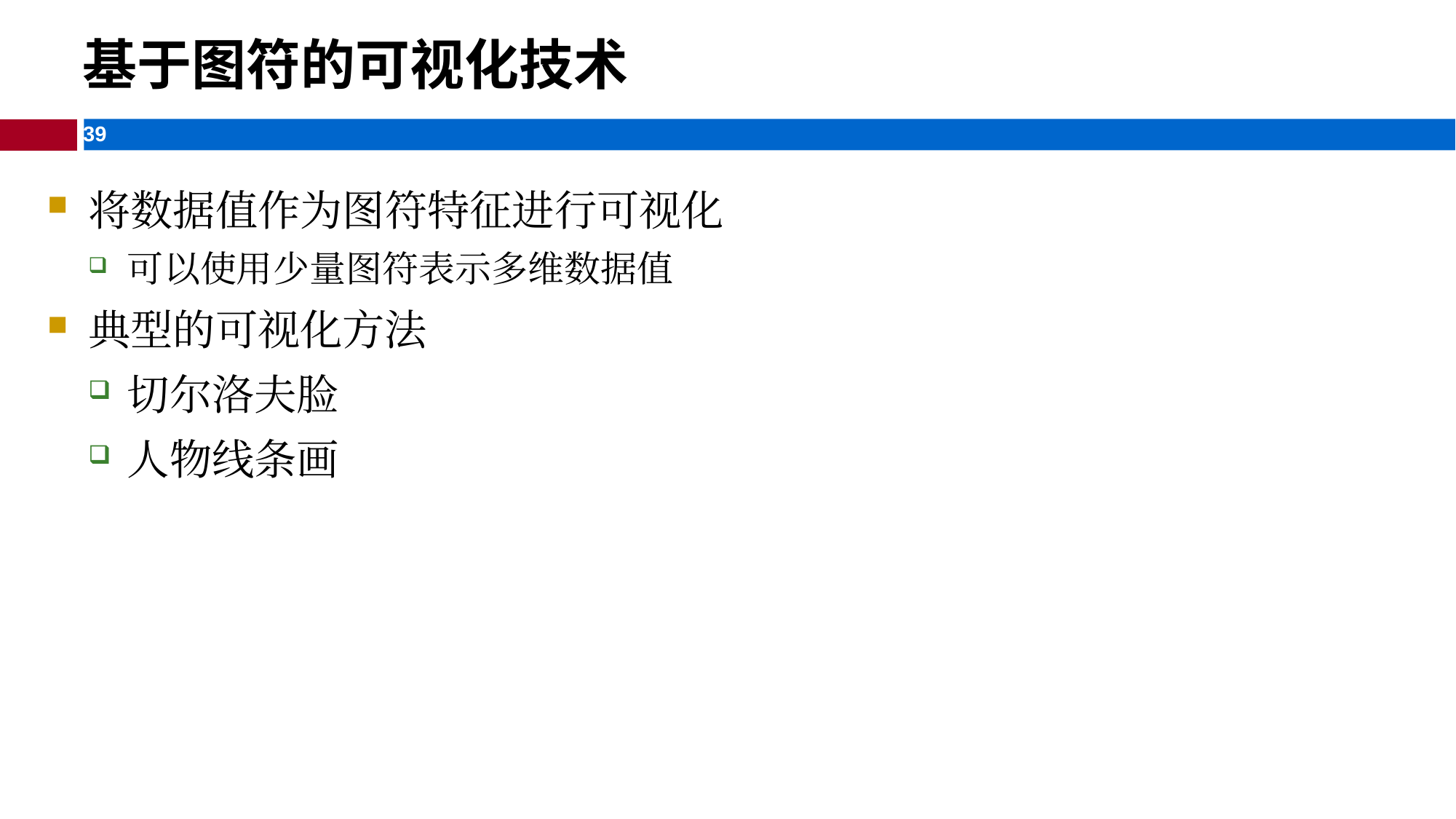

基于图符的可视化技术
将数据值作为图符特征进行可视化
可以使用少量图符表示多维数据值
典型的可视化方法
切尔洛夫脸
人物线条画